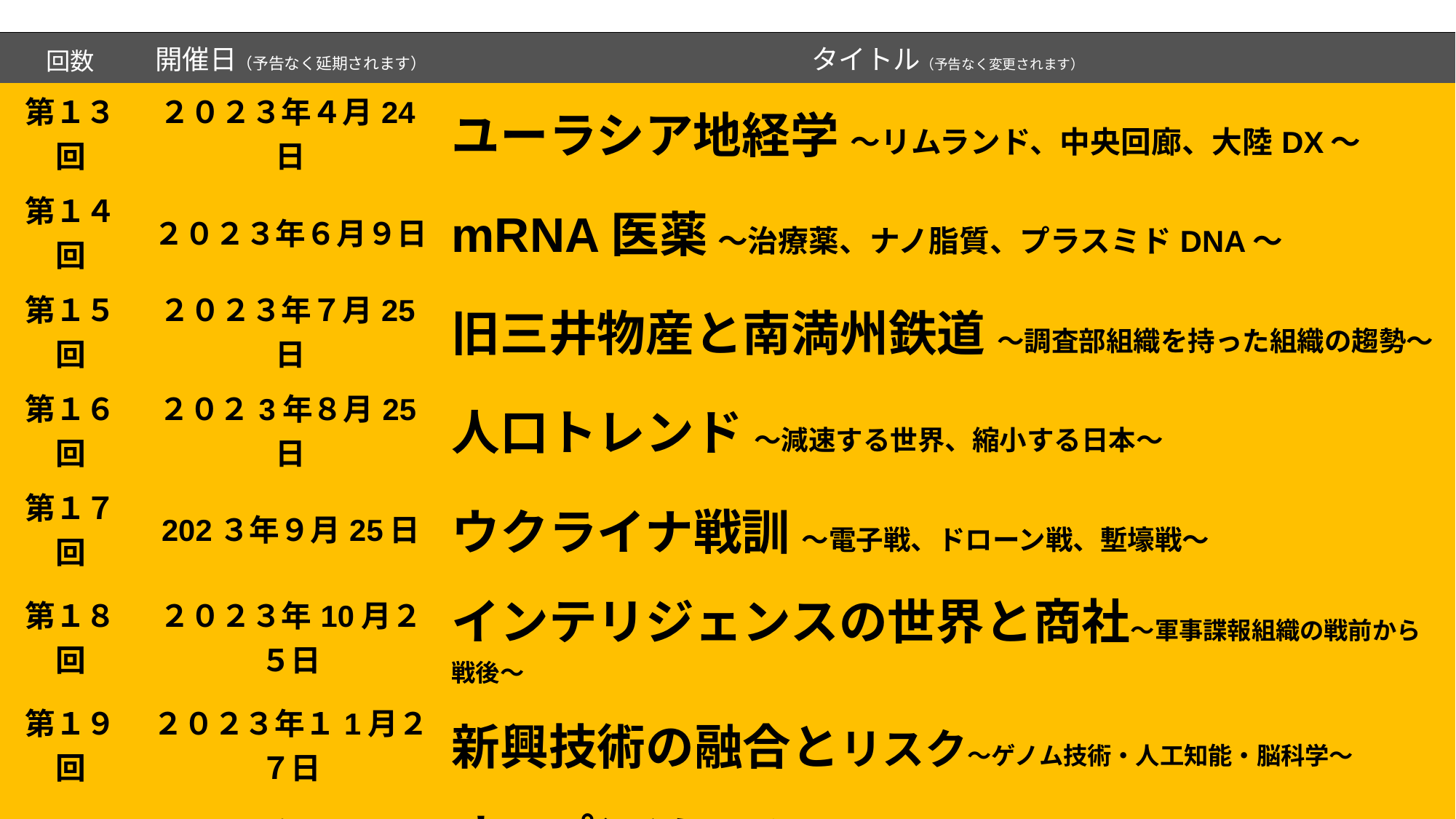

| 回数 | 開催日（予告なく延期されます） | タイトル（予告なく変更されます） |
| --- | --- | --- |
| 第１３回 | ２０２３年４月24日 | ユーラシア地経学 ～リムランド、中央回廊、大陸DX～ |
| 第１４回 | ２０２３年６月９日 | mRNA医薬 ～治療薬、ナノ脂質、プラスミドDNA～ |
| 第１５回 | ２０２３年７月25日 | 旧三井物産と南満州鉄道 ～調査部組織を持った組織の趨勢～ |
| 第１６回 | ２０２3年８月25日 | 人口トレンド ～減速する世界、縮小する日本～ |
| 第１７回 | 202３年９月25日 | ウクライナ戦訓 ～電子戦、ドローン戦、塹壕戦～ |
| 第１８回 | ２０２３年10月２５日 | インテリジェンスの世界と商社～軍事諜報組織の戦前から戦後～ |
| 第１９回 | ２０２３年１1月２７日 | 新興技術の融合とリスク～ゲノム技術・人工知能・脳科学～ |
| 第20回 | ２０２３年1２月２５日 | オープンソース・ファーマ～「AＩ」の民主化から「創薬」の民主化へ～ |
| 第21回 | ２０２４年1月25日 | ハイエントロピー物質 ～元素のクロスカップリング～ |